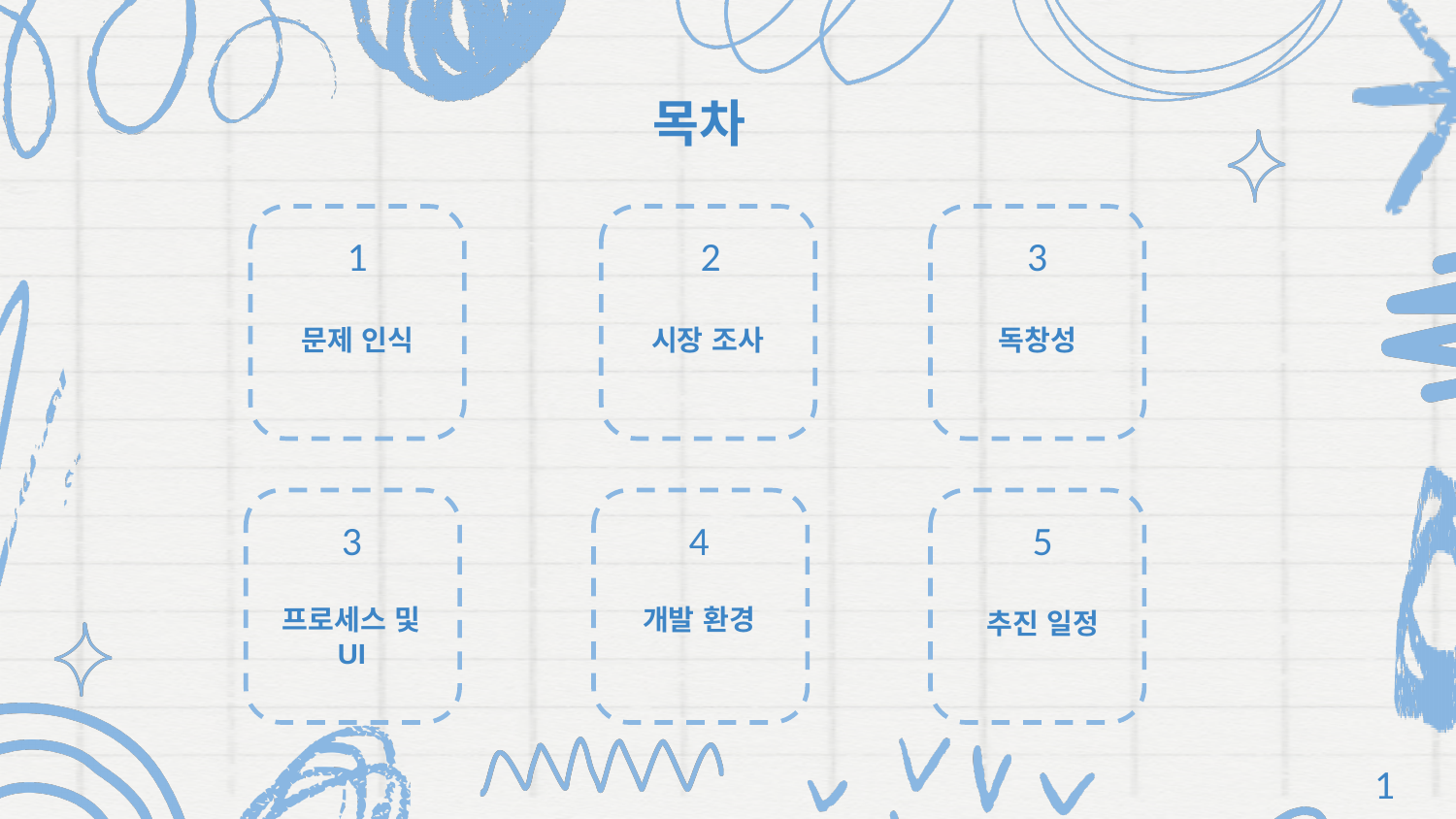

목차

1
문제 인식

2
시장 조사

3
독창성

3
프로세스 및 UI

4
개발 환경

5
추진 일정

1